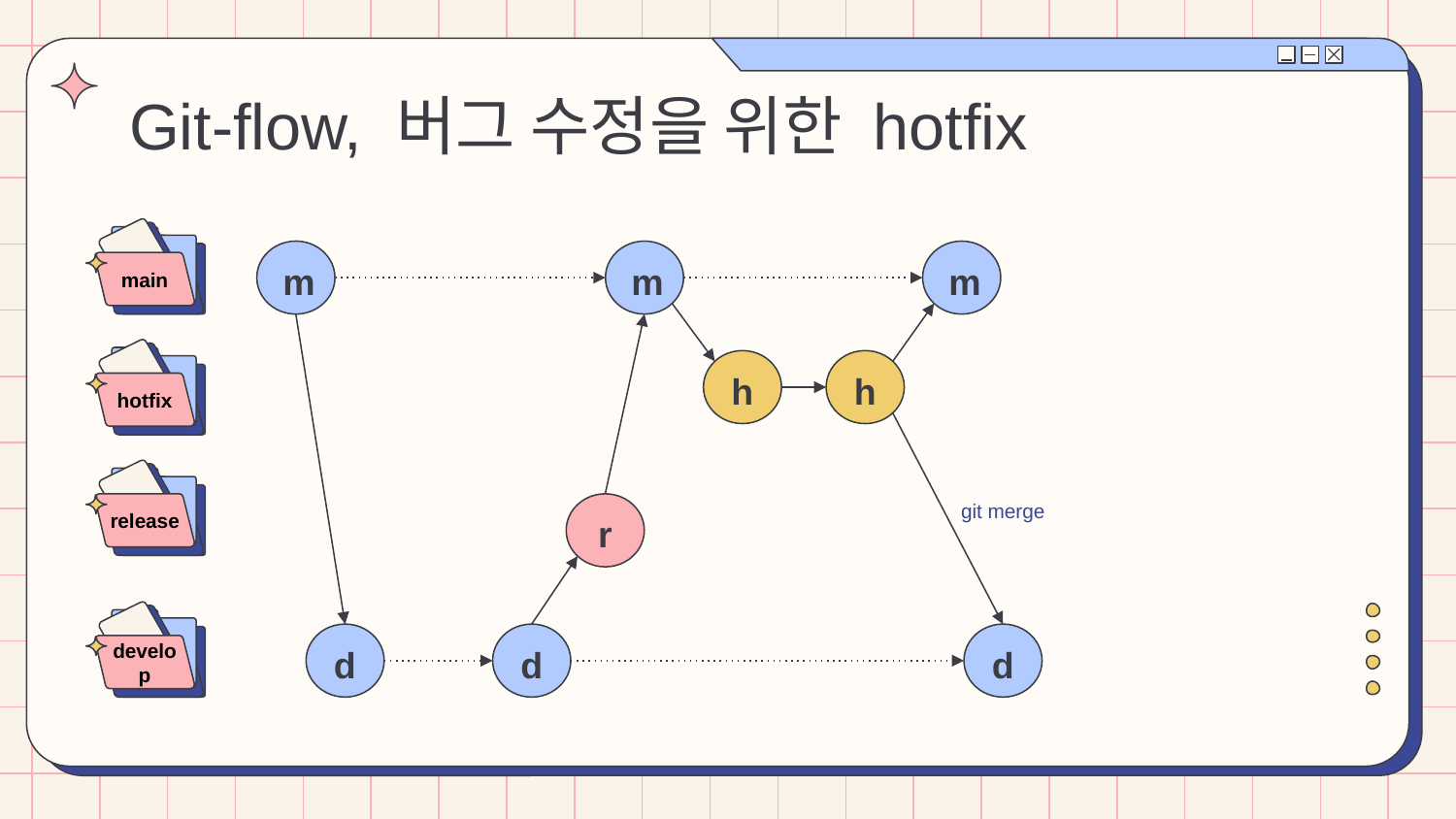

# Git-flow, 버그 수정을 위한 hotfix

main

m
m
m

hotfix

h
h

release

git merge
r

develop

d
d
d